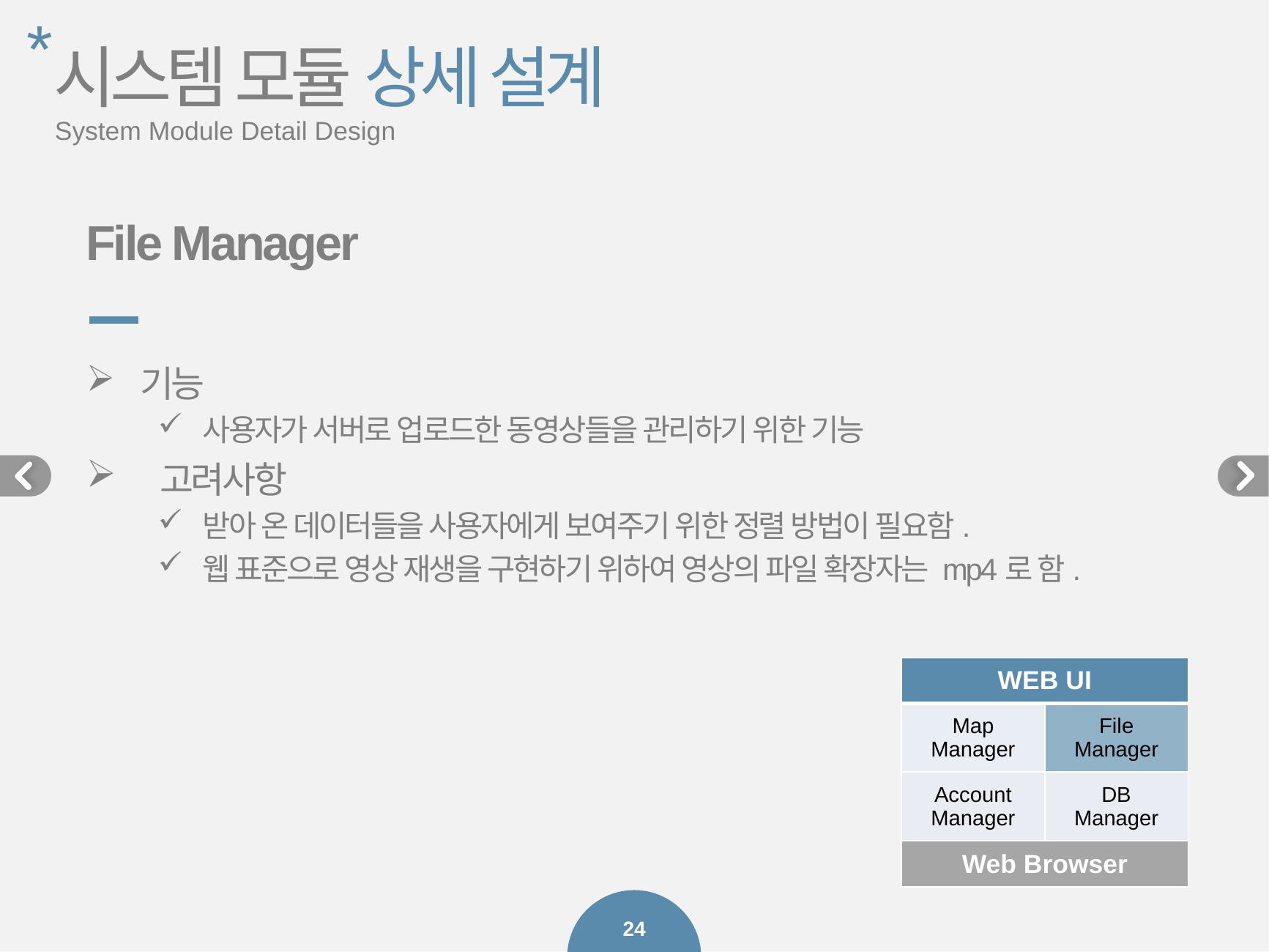

*
시스템 모듈 상세 설계
System Module Detail Design
File Manager
기능
사용자가 서버로 업로드한 동영상들을 관리하기 위한 기능
 고려사항
받아 온 데이터들을 사용자에게 보여주기 위한 정렬 방법이 필요함.
웹 표준으로 영상 재생을 구현하기 위하여 영상의 파일 확장자는 mp4로 함.

| WEB UI |  |
| --- | --- |
| Map Manager | File Manager |
| Account Manager | DB Manager |
| Web Browser |  |